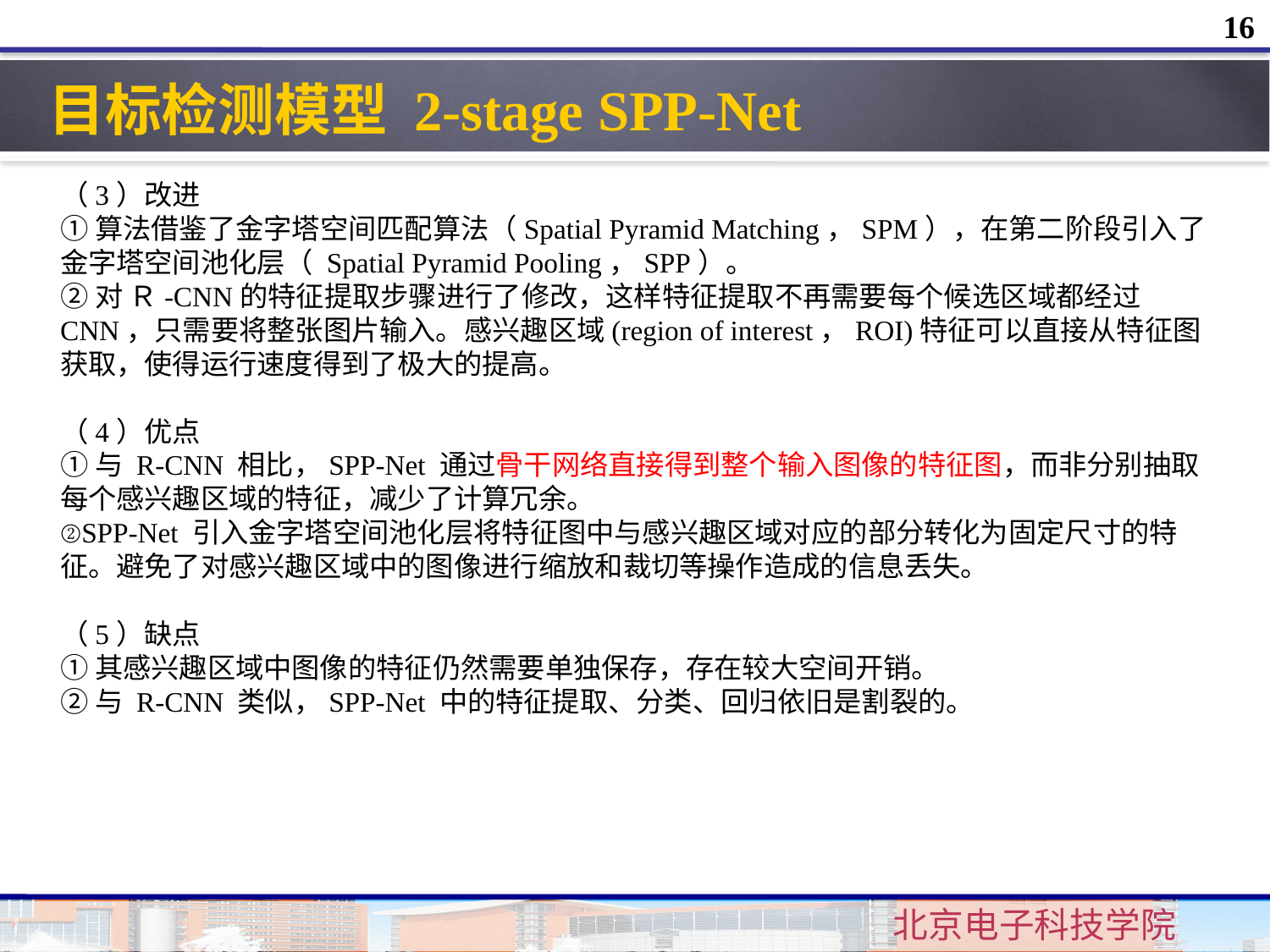

16
目标检测模型 2-stage SPP-Net
（3）改进
①算法借鉴了金字塔空间匹配算法（Spatial Pyramid Matching，SPM），在第二阶段引入了金字塔空间池化层（ Spatial Pyramid Pooling，SPP）。
②对 Ｒ-CNN的特征提取步骤进行了修改，这样特征提取不再需要每个候选区域都经过 CNN，只需要将整张图片输入。感兴趣区域(region of interest，ROI)特征可以直接从特征图获取，使得运行速度得到了极大的提高。

（4）优点
①与 R-CNN 相比，SPP-Net 通过骨干网络直接得到整个输入图像的特征图，而非分别抽取每个感兴趣区域的特征，减少了计算冗余。
②SPP-Net 引入金字塔空间池化层将特征图中与感兴趣区域对应的部分转化为固定尺寸的特征。避免了对感兴趣区域中的图像进行缩放和裁切等操作造成的信息丢失。

（5）缺点
①其感兴趣区域中图像的特征仍然需要单独保存，存在较大空间开销。
②与 R-CNN 类似，SPP-Net 中的特征提取、分类、回归依旧是割裂的。